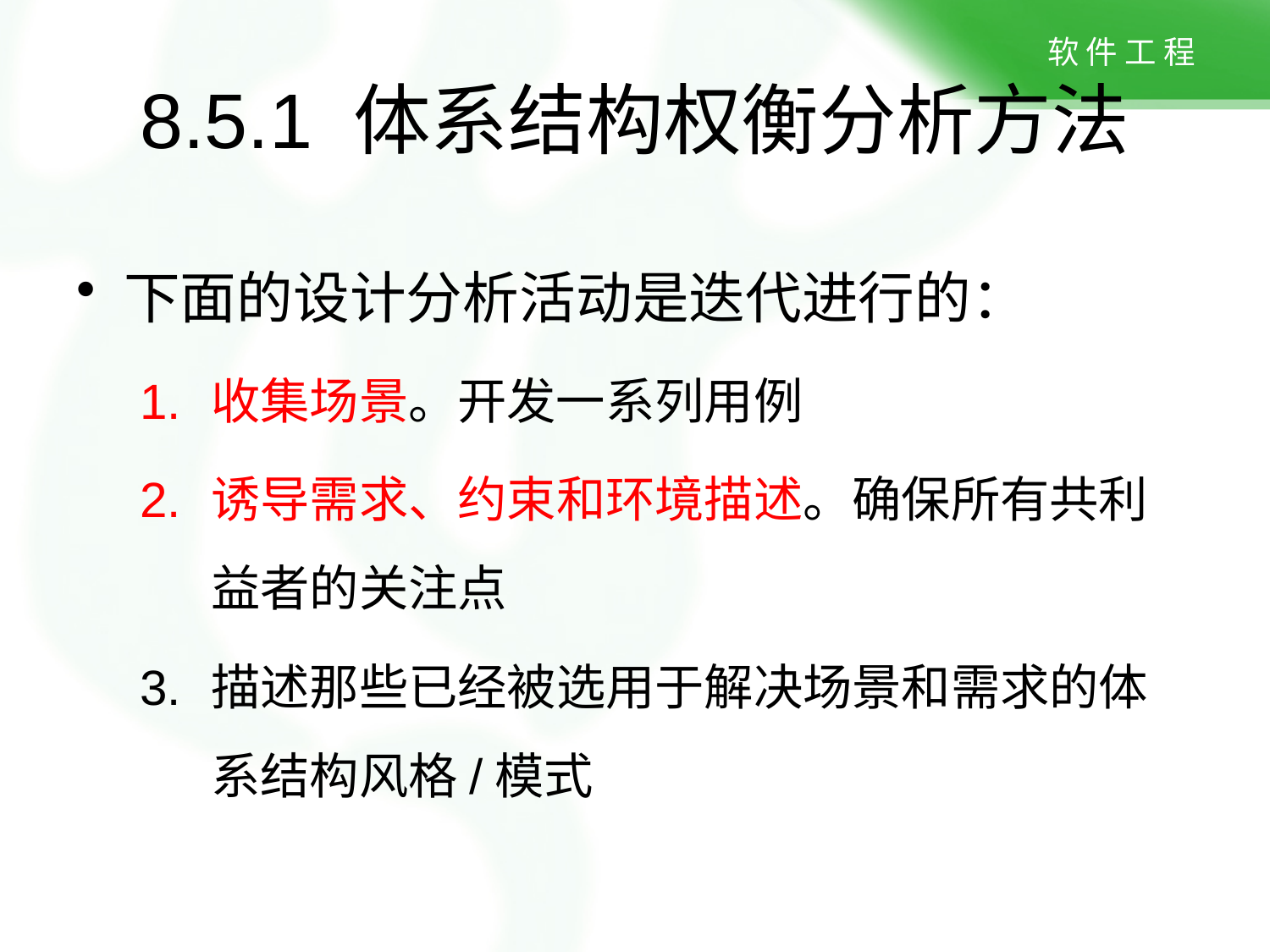

8.5.1 体系结构权衡分析方法
下面的设计分析活动是迭代进行的：
收集场景。开发一系列用例
诱导需求、约束和环境描述。确保所有共利益者的关注点
描述那些已经被选用于解决场景和需求的体系结构风格/模式